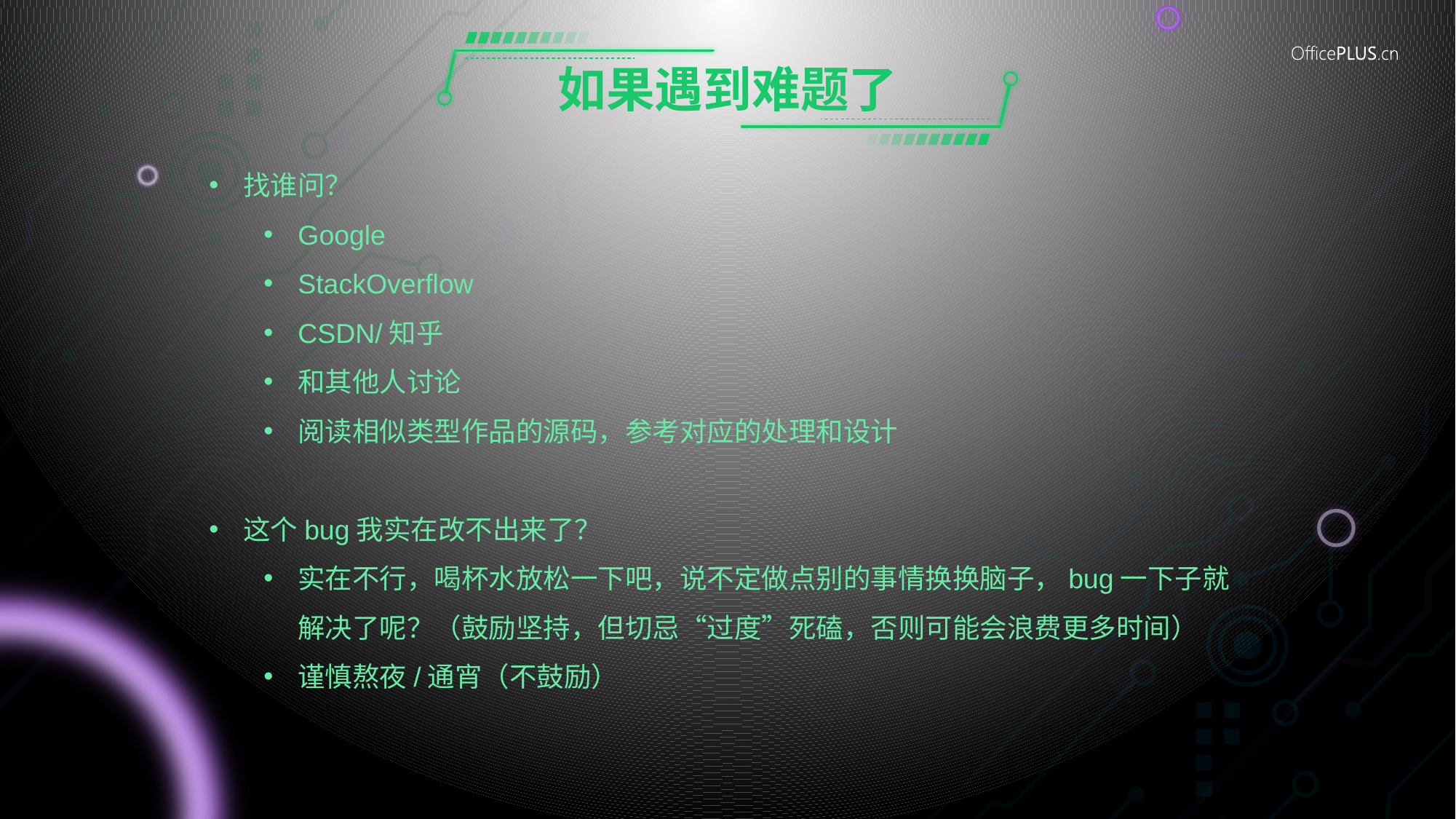

# 如果遇到难题了
找谁问？
Google
StackOverflow
CSDN/知乎
和其他人讨论
阅读相似类型作品的源码，参考对应的处理和设计

这个bug我实在改不出来了？
实在不行，喝杯水放松一下吧，说不定做点别的事情换换脑子，bug一下子就解决了呢？（鼓励坚持，但切忌“过度”死磕，否则可能会浪费更多时间）
谨慎熬夜/通宵（不鼓励）